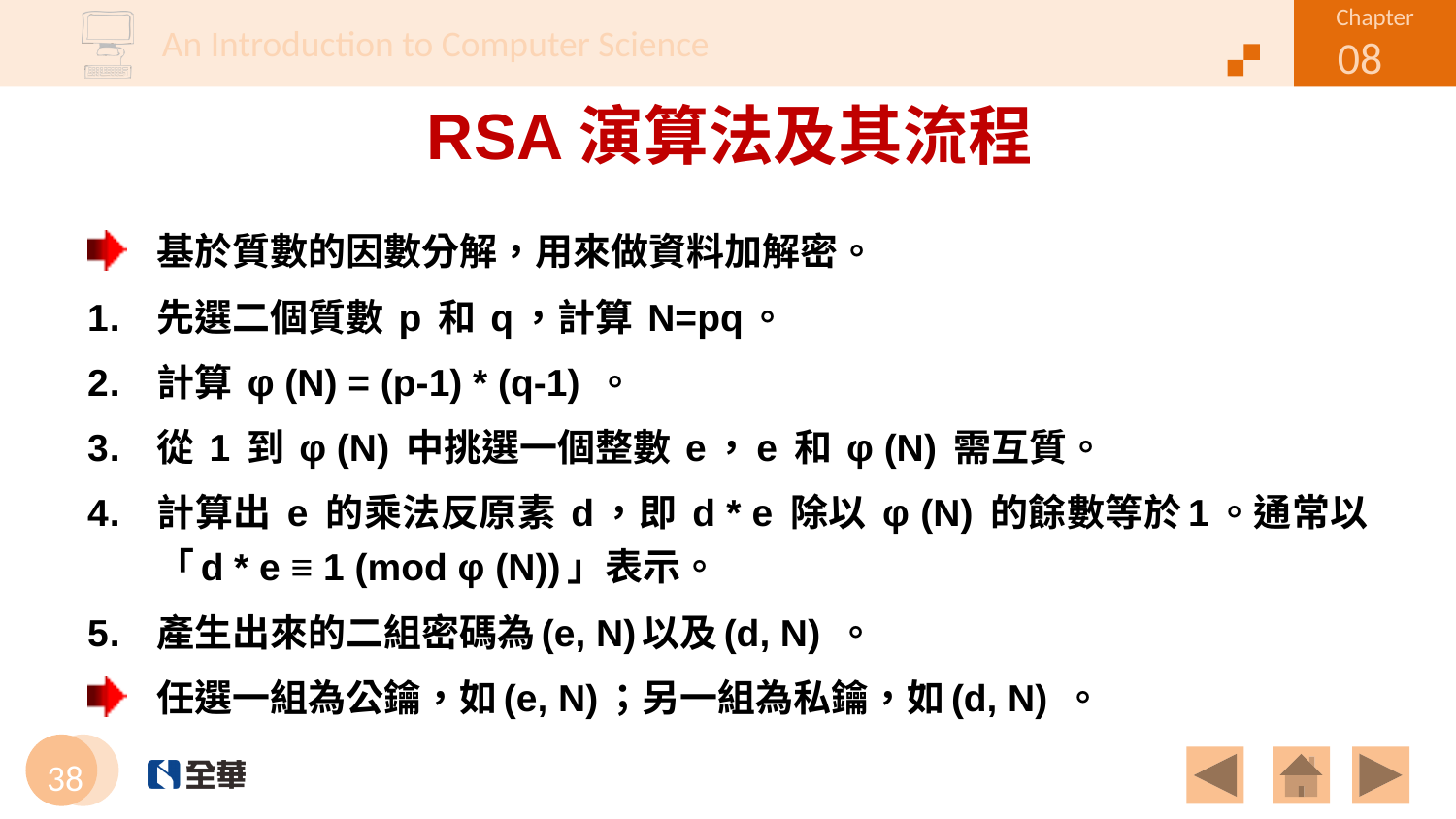

# RSA演算法及其流程
基於質數的因數分解，用來做資料加解密。
先選二個質數 p 和 q，計算 N=pq。
計算 φ (N) = (p-1) * (q-1) 。
從 1 到 φ (N) 中挑選一個整數 e，e 和 φ (N) 需互質。
計算出 e 的乘法反原素 d，即 d * e 除以 φ (N) 的餘數等於1。通常以「d * e ≡ 1 (mod φ (N))」表示。
產生出來的二組密碼為(e, N)以及(d, N) 。
任選一組為公鑰，如(e, N)；另一組為私鑰，如(d, N) 。